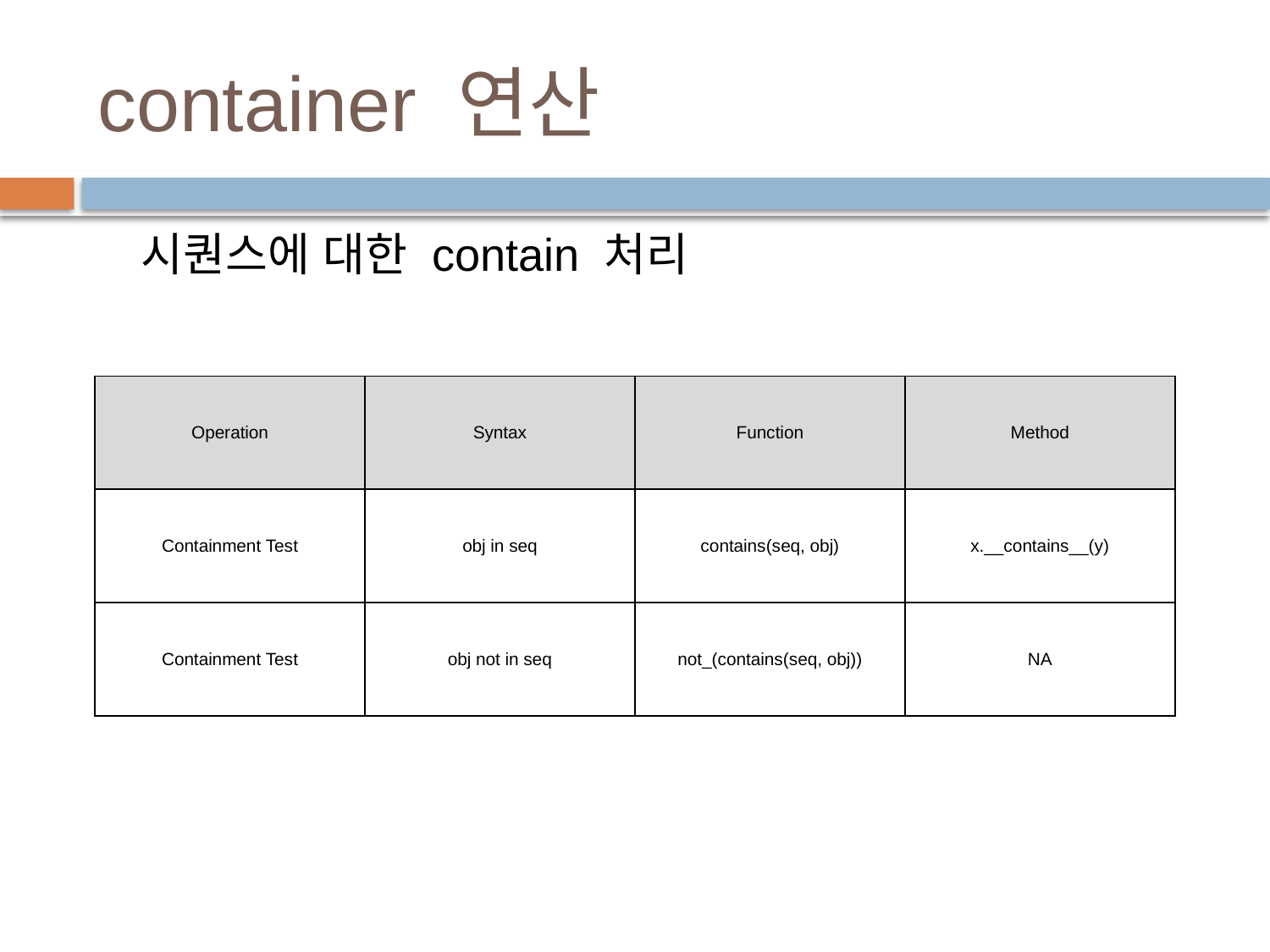

# container 연산
시퀀스에 대한 contain 처리
| Operation | Syntax | Function | Method |
| --- | --- | --- | --- |
| Containment Test | obj in seq | contains(seq, obj) | x.\_\_contains\_\_(y) |
| Containment Test | obj not in seq | not\_(contains(seq, obj)) | NA |